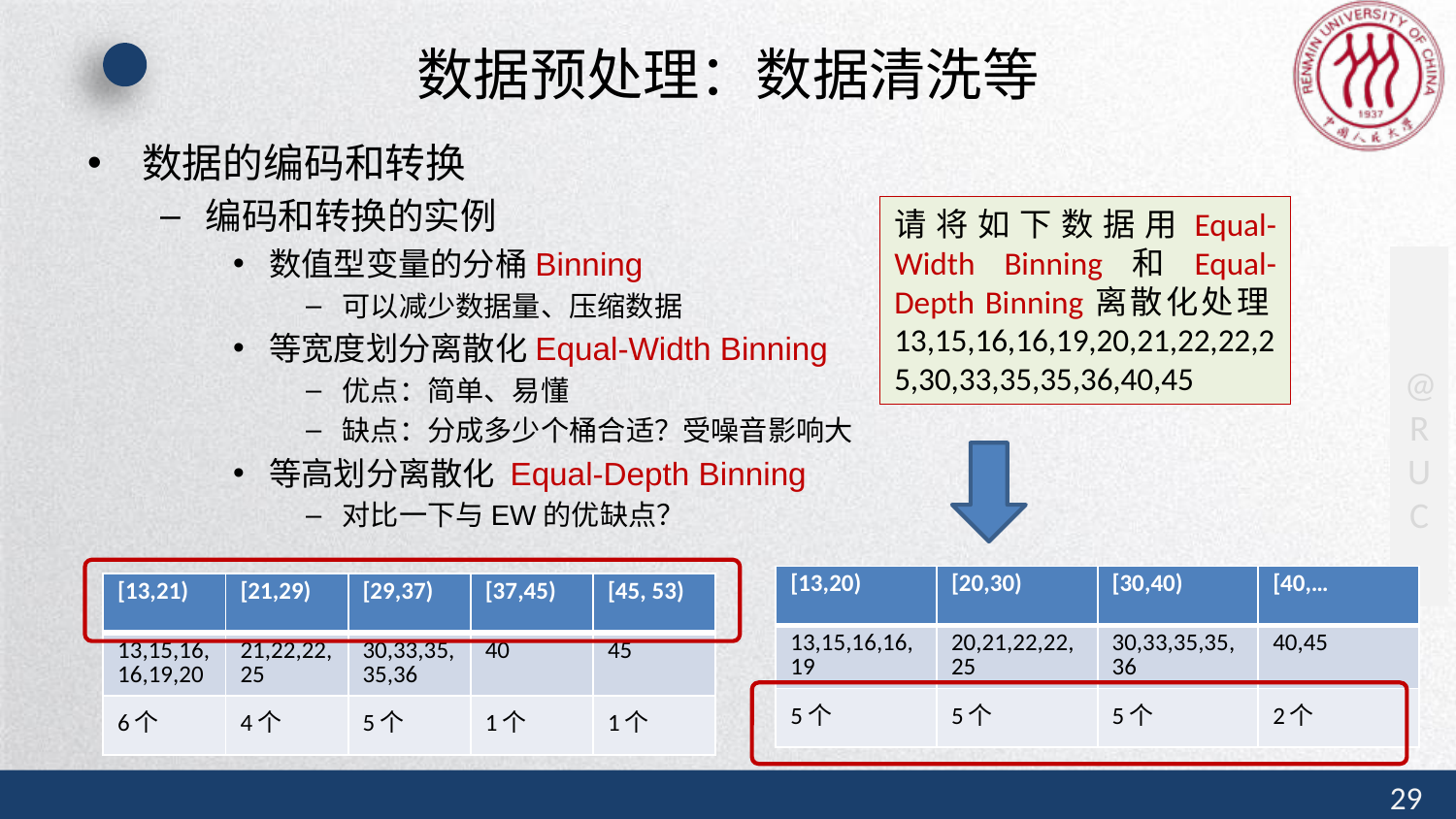

# 数据预处理：数据清洗等
数据的编码和转换
编码和转换的实例
数值型变量的分桶Binning
可以减少数据量、压缩数据
等宽度划分离散化Equal-Width Binning
优点：简单、易懂
缺点：分成多少个桶合适？受噪音影响大
等高划分离散化 Equal-Depth Binning
对比一下与EW的优缺点？

请将如下数据用Equal-Width Binning和Equal-Depth Binning离散化处理13,15,16,16,19,20,21,22,22,25,30,33,35,35,36,40,45

| [13,20) | [20,30) | [30,40) | [40,… |
| --- | --- | --- | --- |
| 13,15,16,16,19 | 20,21,22,22,25 | 30,33,35,35,36 | 40,45 |
| 5个 | 5个 | 5个 | 2个 |
| [13,21) | [21,29) | [29,37) | [37,45) | [45, 53) |
| --- | --- | --- | --- | --- |
| 13,15,16,16,19,20 | 21,22,22,25 | 30,33,35,35,36 | 40 | 45 |
| 6个 | 4个 | 5个 | 1个 | 1个 |